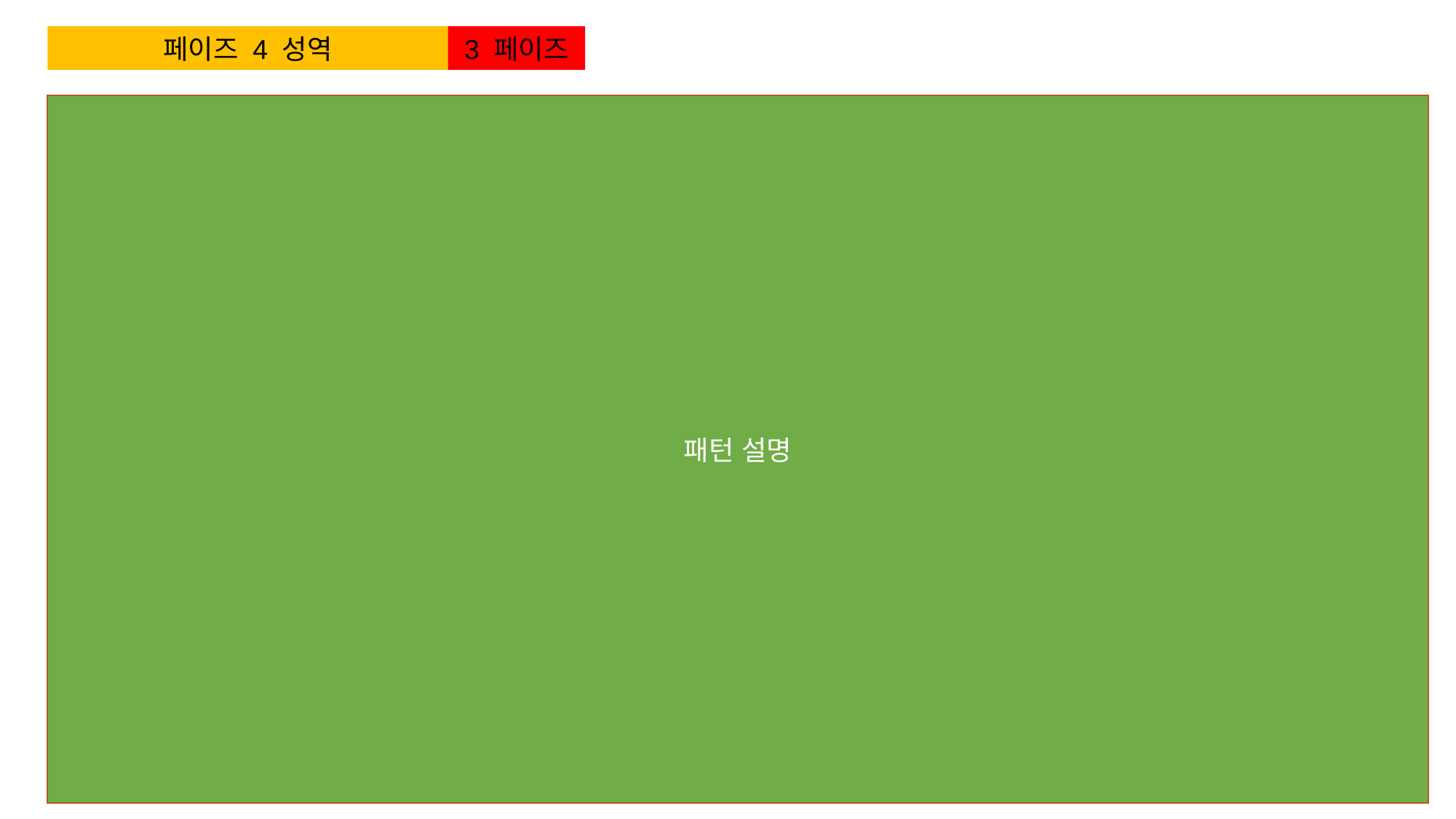

페이즈 4 성역
3 페이즈
패턴 설명